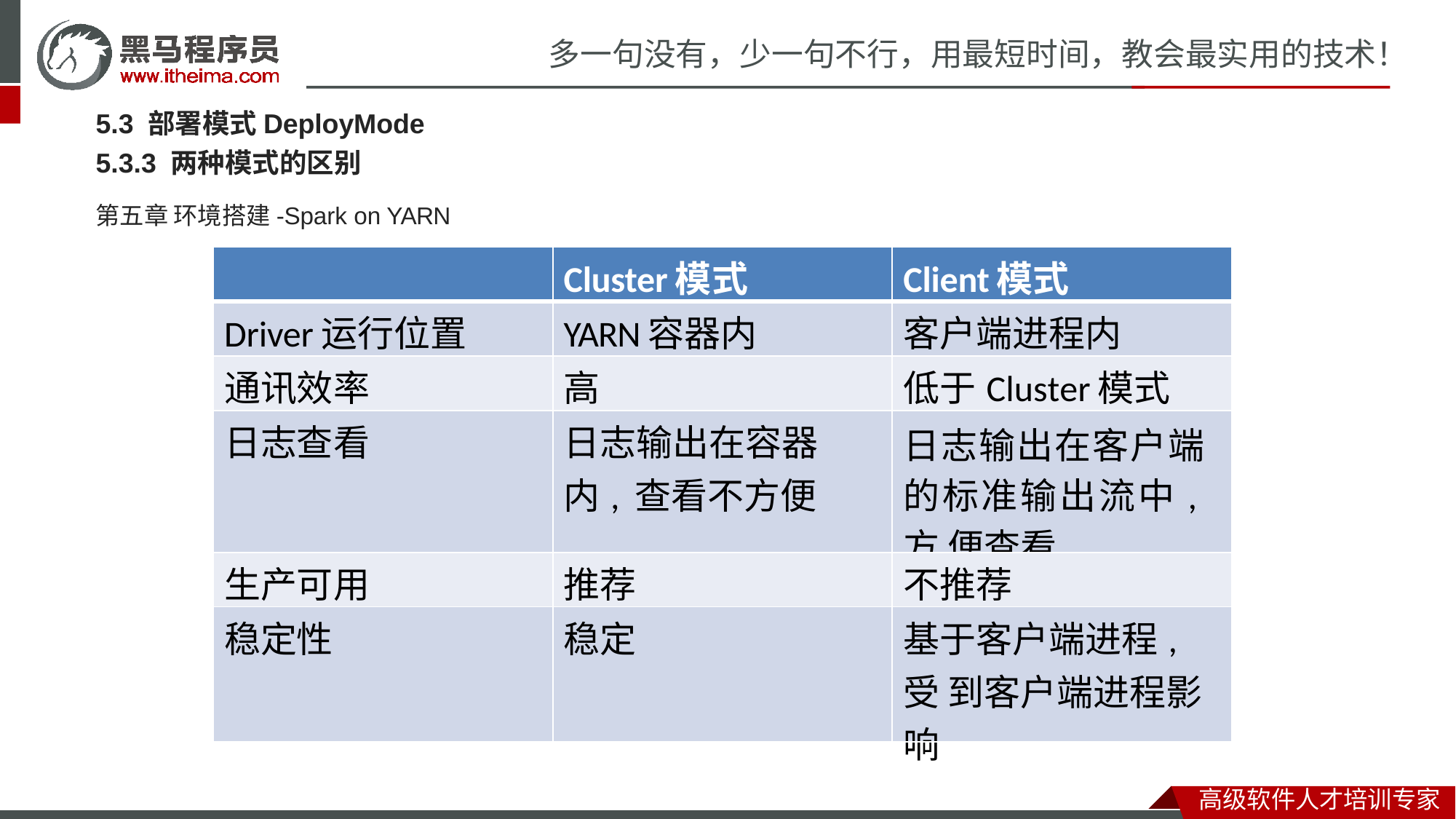

# 多一句没有，少一句不行，用最短时间，教会最实用的技术！

5.3 部署模式DeployMode
5.3.3 两种模式的区别

第五章 环境搭建-Spark on YARN
|  | Cluster模式 | Client模式 |
| --- | --- | --- |
| Driver运行位置 | YARN容器内 | 客户端进程内 |
| 通讯效率 | 高 | 低于Cluster模式 |
| 日志查看 | 日志输出在容器内, 查看不方便 | 日志输出在客户端 的标准输出流中,方 便查看 |
| 生产可用 | 推荐 | 不推荐 |
| 稳定性 | 稳定 | 基于客户端进程,受 到客户端进程影响 |
高级软件人才培训专家